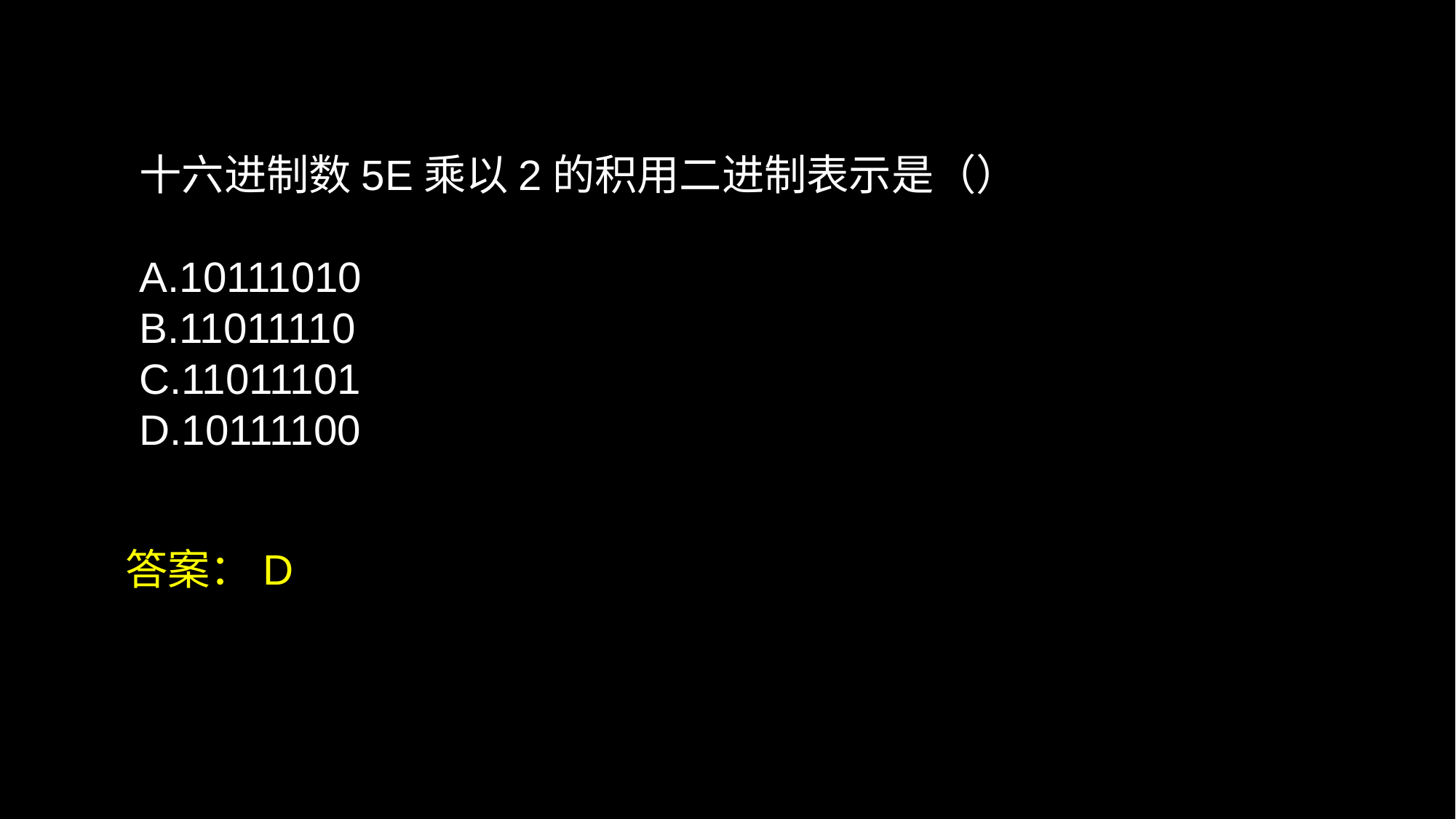

# 十六进制数5E乘以2的积用二进制表示是（） A.10111010 B.11011110 C.11011101 D.10111100
答案：D